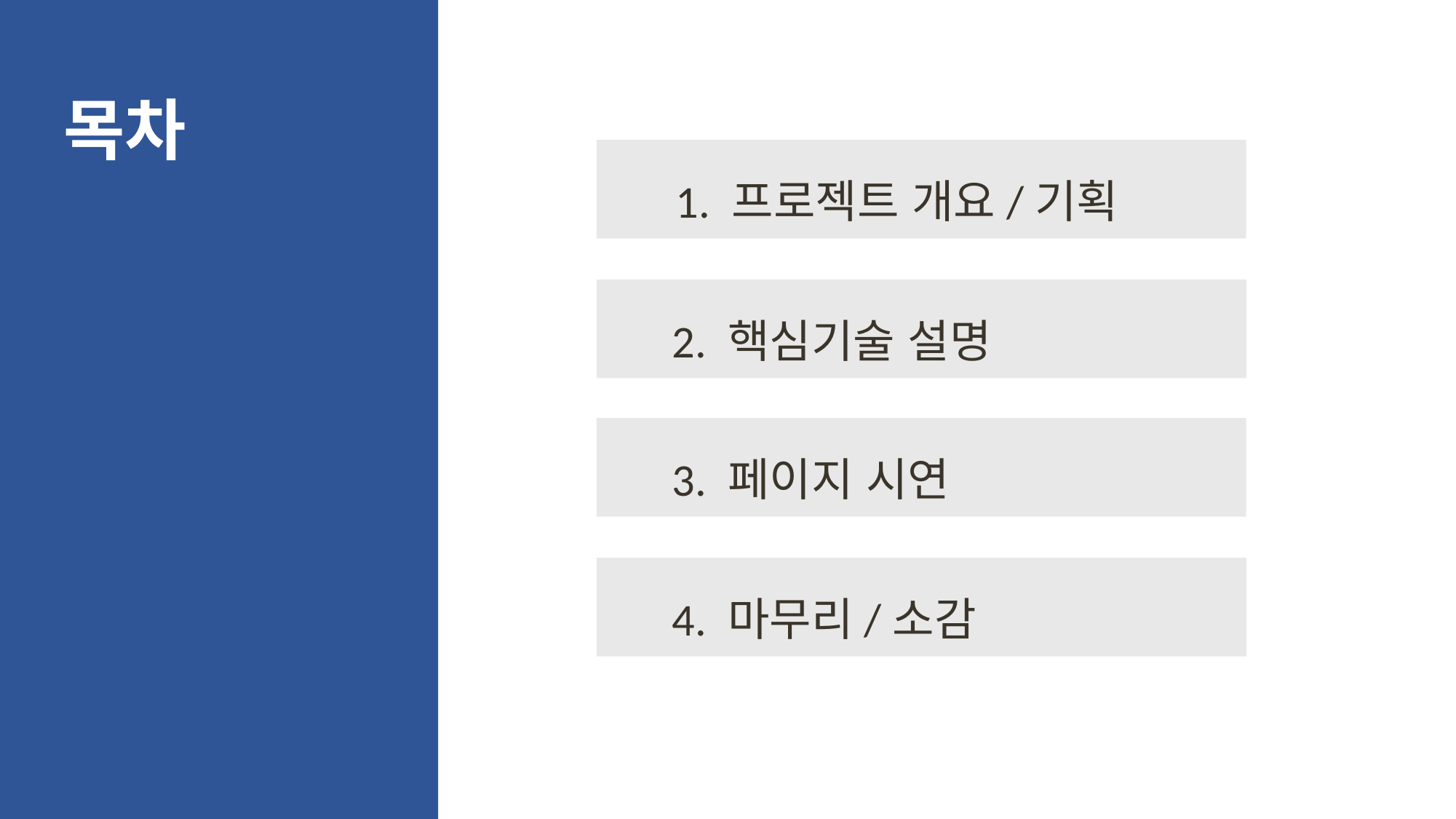

목차

1. 프로젝트 개요/기획

2. 핵심기술 설명

3. 페이지 시연

4. 마무리/소감